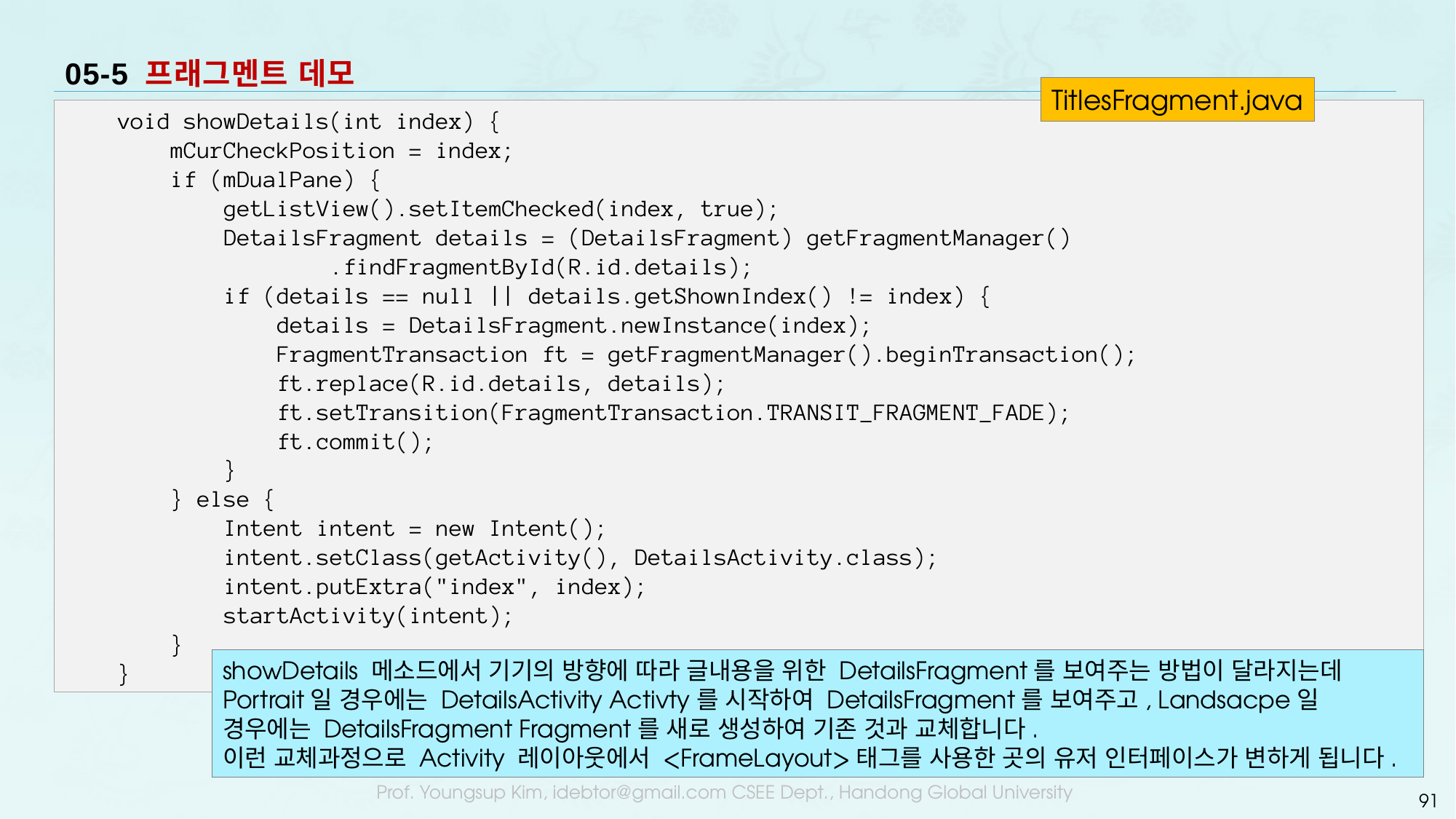

# 05-5 프래그멘트 데모
TitlesFragment.java

사용자가 TitlesFragment가 보여주는 글목록 중 하나를 선택하게 되면 onListItemClick 콜백 메소드가 호출되는데  내부에서  showDetails 메소드를 호출합니다.
    void showDetails(int index) {
        mCurCheckPosition = index;
        if (mDualPane) {
            getListView().setItemChecked(index, true);
            DetailsFragment details = (DetailsFragment) getFragmentManager()
                    .findFragmentById(R.id.details);
            if (details == null || details.getShownIndex() != index) {
                details = DetailsFragment.newInstance(index);
                FragmentTransaction ft = getFragmentManager().beginTransaction();
                ft.replace(R.id.details, details);
                ft.setTransition(FragmentTransaction.TRANSIT_FRAGMENT_FADE);
                ft.commit();
            }
        } else {
            Intent intent = new Intent();
            intent.setClass(getActivity(), DetailsActivity.class);
            intent.putExtra("index", index);
            startActivity(intent);
        }
    }
showDetails 메소드에서 기기의 방향에 따라 글내용을 위한 DetailsFragment를 보여주는 방법이 달라지는데 Portrait일 경우에는 DetailsActivity Activty를 시작하여 DetailsFragment를 보여주고, Landsacpe일 경우에는 DetailsFragment Fragment를 새로 생성하여 기존 것과 교체합니다.
이런 교체과정으로 Activity 레이아웃에서 <FrameLayout>태그를 사용한 곳의 유저 인터페이스가 변하게 됩니다.
91